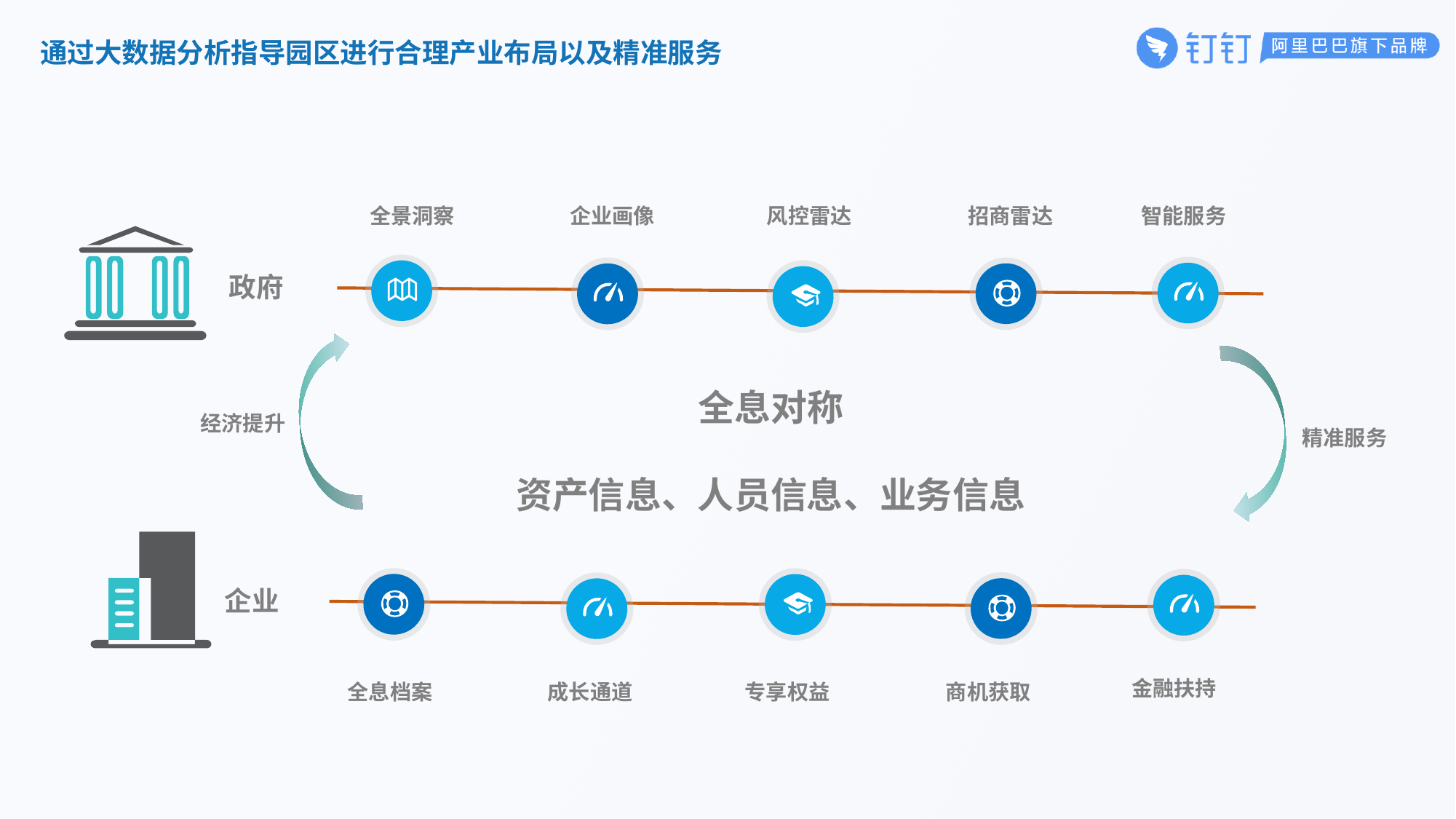

通过大数据分析指导园区进行合理产业布局以及精准服务
全景洞察
企业画像
风控雷达
招商雷达
智能服务

政府

经济提升

精准服务
全息对称

资产信息、人员信息、业务信息

企业

金融扶持
全息档案
成长通道
专享权益
商机获取